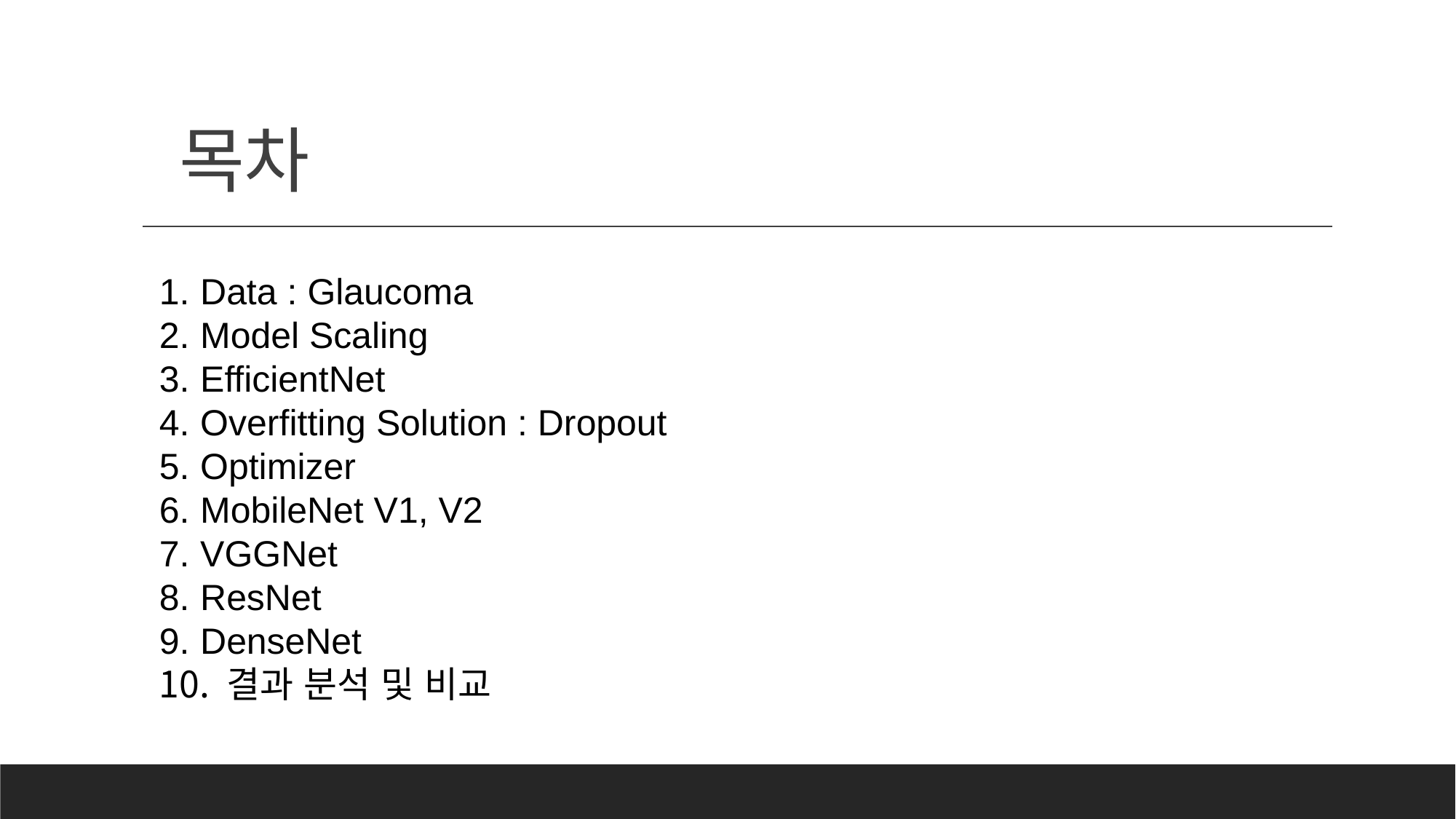

# 목차
Data : Glaucoma
Model Scaling
EfficientNet
Overfitting Solution : Dropout
Optimizer
MobileNet V1, V2
VGGNet
ResNet
DenseNet
 결과 분석 및 비교